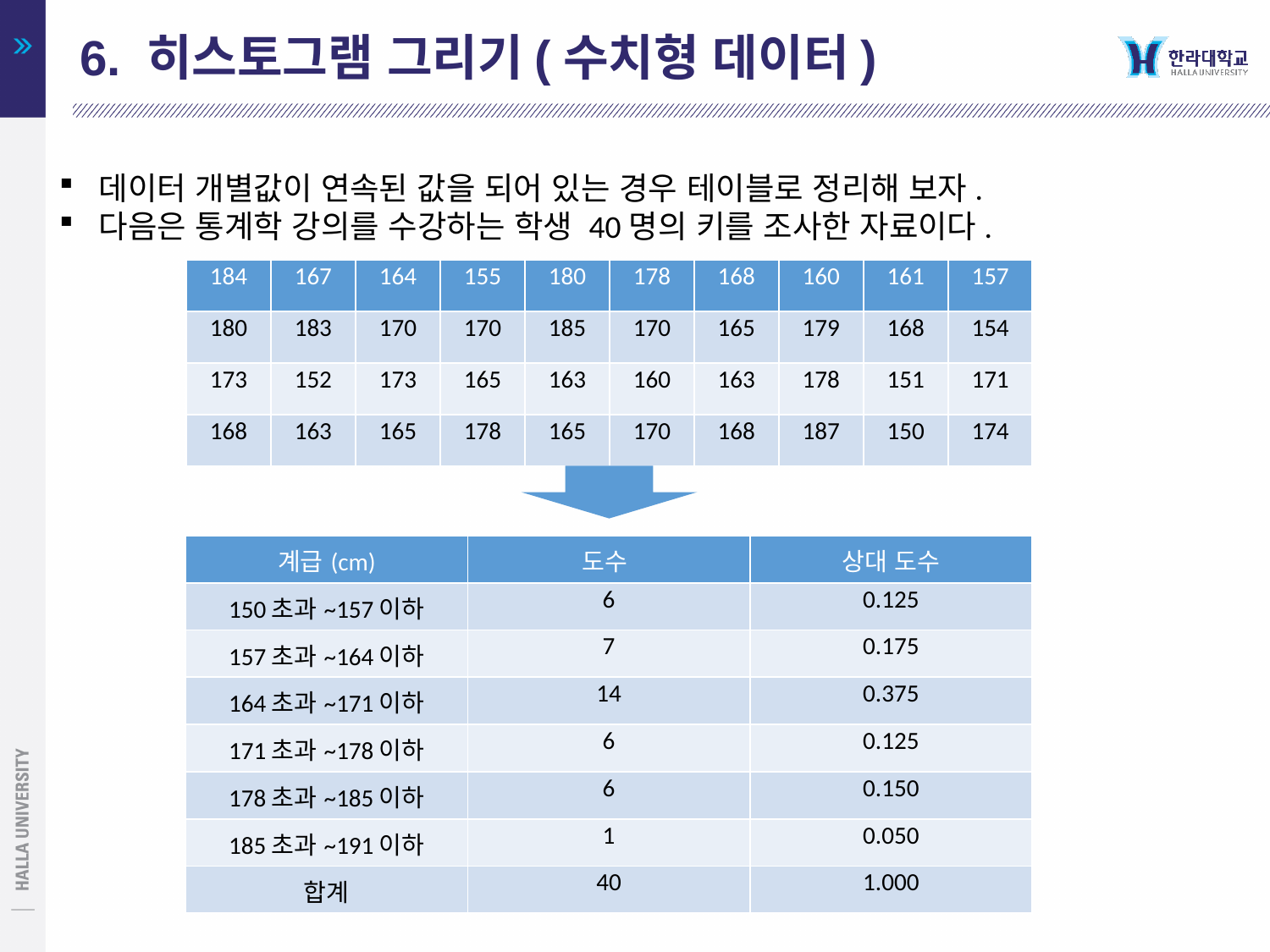

6. 히스토그램 그리기(수치형 데이터)
데이터 개별값이 연속된 값을 되어 있는 경우 테이블로 정리해 보자.
다음은 통계학 강의를 수강하는 학생 40명의 키를 조사한 자료이다.
| 184 | 167 | 164 | 155 | 180 | 178 | 168 | 160 | 161 | 157 |
| --- | --- | --- | --- | --- | --- | --- | --- | --- | --- |
| 180 | 183 | 170 | 170 | 185 | 170 | 165 | 179 | 168 | 154 |
| 173 | 152 | 173 | 165 | 163 | 160 | 163 | 178 | 151 | 171 |
| 168 | 163 | 165 | 178 | 165 | 170 | 168 | 187 | 150 | 174 |

| 계급(cm) | 도수 | 상대 도수 |
| --- | --- | --- |
| 150초과~157이하 | 6 | 0.125 |
| 157초과~164이하 | 7 | 0.175 |
| 164초과~171이하 | 14 | 0.375 |
| 171초과~178이하 | 6 | 0.125 |
| 178초과~185이하 | 6 | 0.150 |
| 185초과~191이하 | 1 | 0.050 |
| 합계 | 40 | 1.000 |